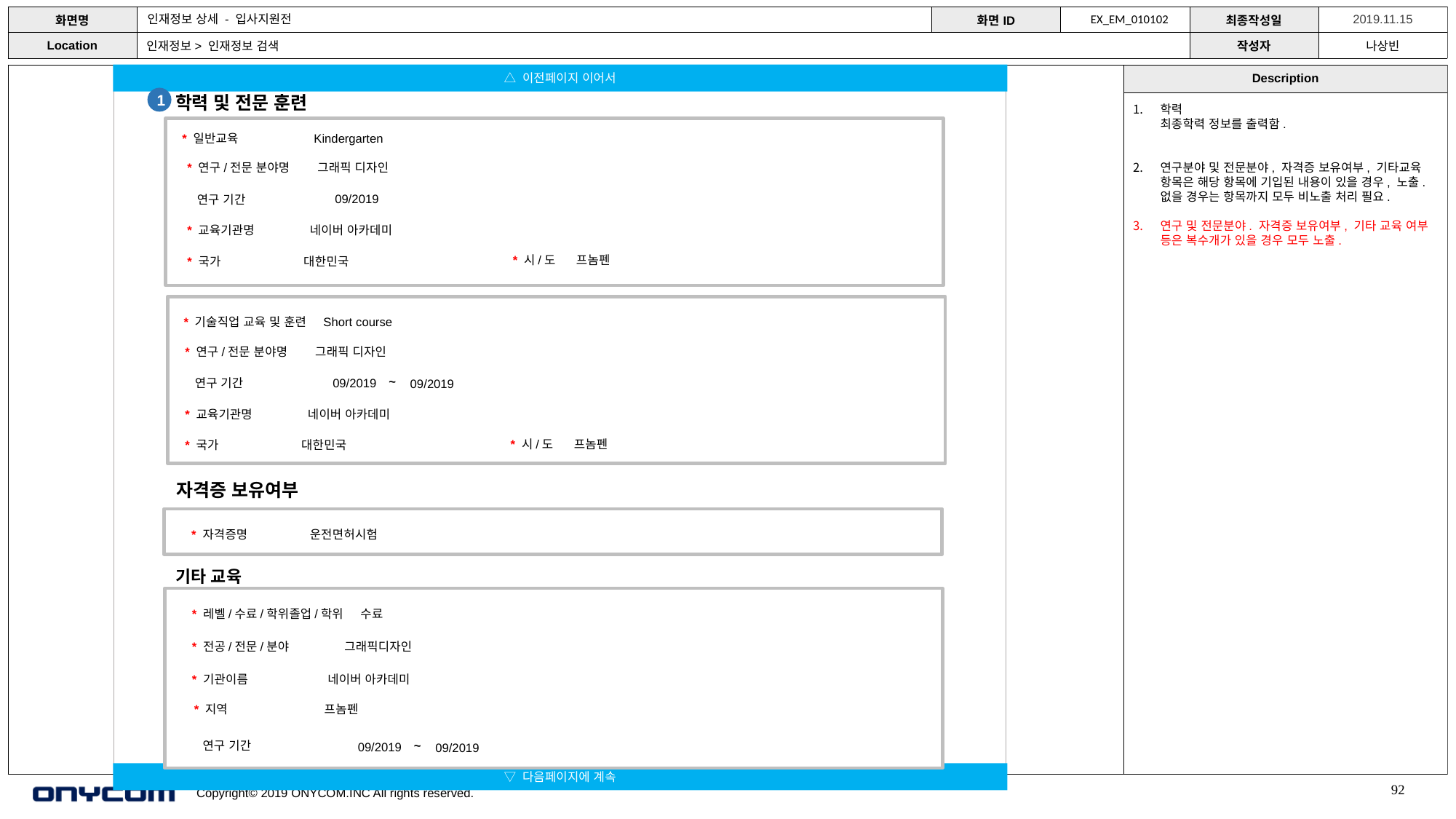

인재정보 상세 - 입사지원전
EX_EM_010102
인재정보> 인재정보 검색
△ 이전페이지 이어서
학력 및 전문 훈련
1
학력
최종학력 정보를 출력함.

연구분야 및 전문분야, 자격증 보유여부, 기타교육 항목은 해당 항목에 기입된 내용이 있을 경우, 노출.
없을 경우는 항목까지 모두 비노출 처리 필요.

연구 및 전문분야. 자격증 보유여부, 기타 교육 여부 등은 복수개가 있을 경우 모두 노출.

* 일반교육                     Kindergarten
* 연구/전문 분야명        그래픽 디자인
09/2019
  연구 기간
* 교육기관명                네이버 아카데미
* 시/도      프놈펜
* 국가                        대한민국

* 기술직업 교육 및 훈련    Short course
* 연구/전문 분야명        그래픽 디자인
~
09/2019
  연구 기간
09/2019
* 교육기관명                네이버 아카데미
* 시/도      프놈펜
* 국가                        대한민국
자격증 보유여부

* 자격증명                  운전면허시험
기타 교육

* 레벨/수료/학위졸업/학위     수료
* 전공/전문/분야                그래픽디자인
* 기관이름                       네이버 아카데미
* 지역                            프놈펜
~
  연구 기간
09/2019
09/2019
▽ 다음페이지에 계속
92